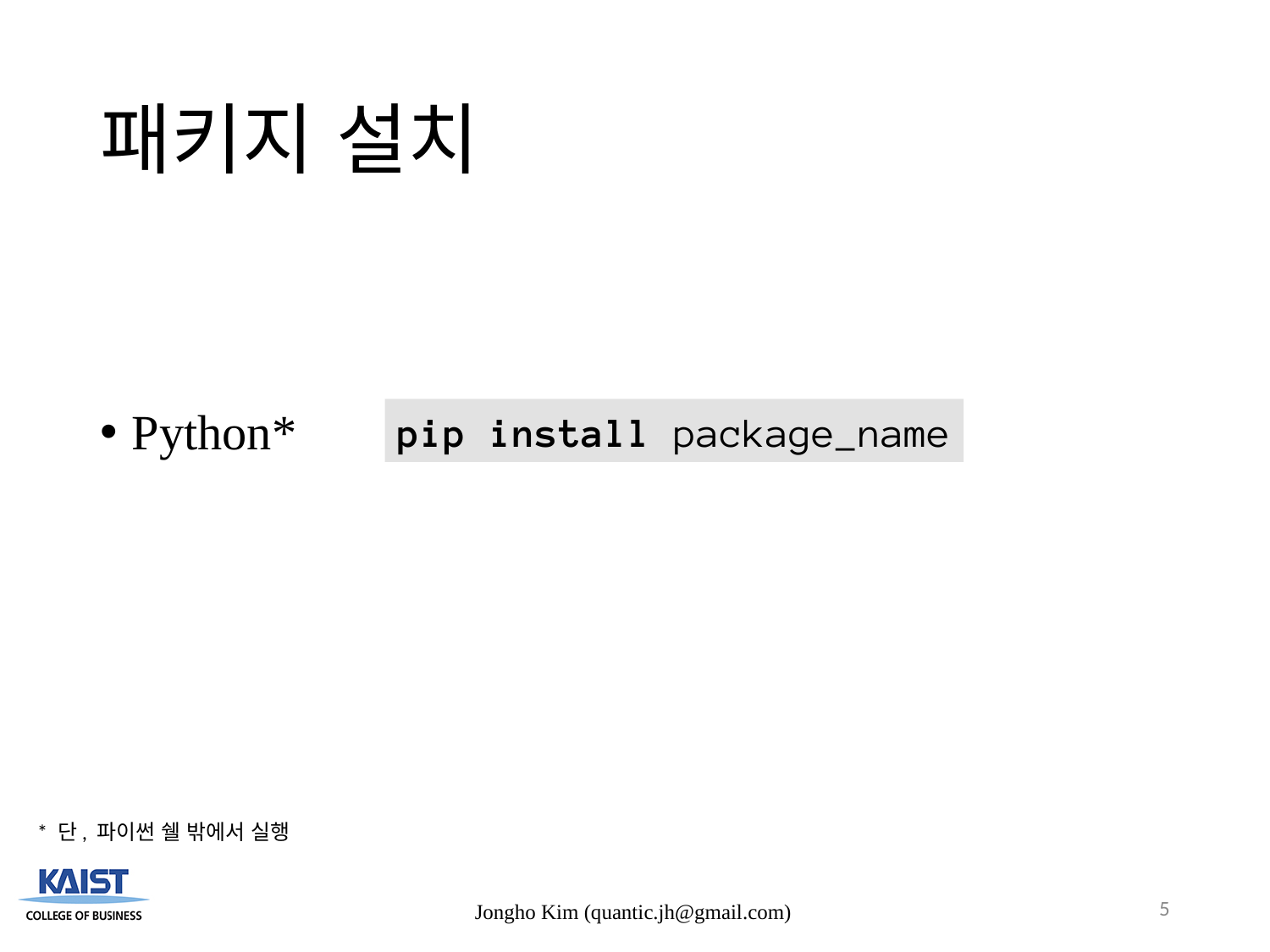

# 패키지 설치

Python*
pip install package_name
* 단, 파이썬 쉘 밖에서 실행
5